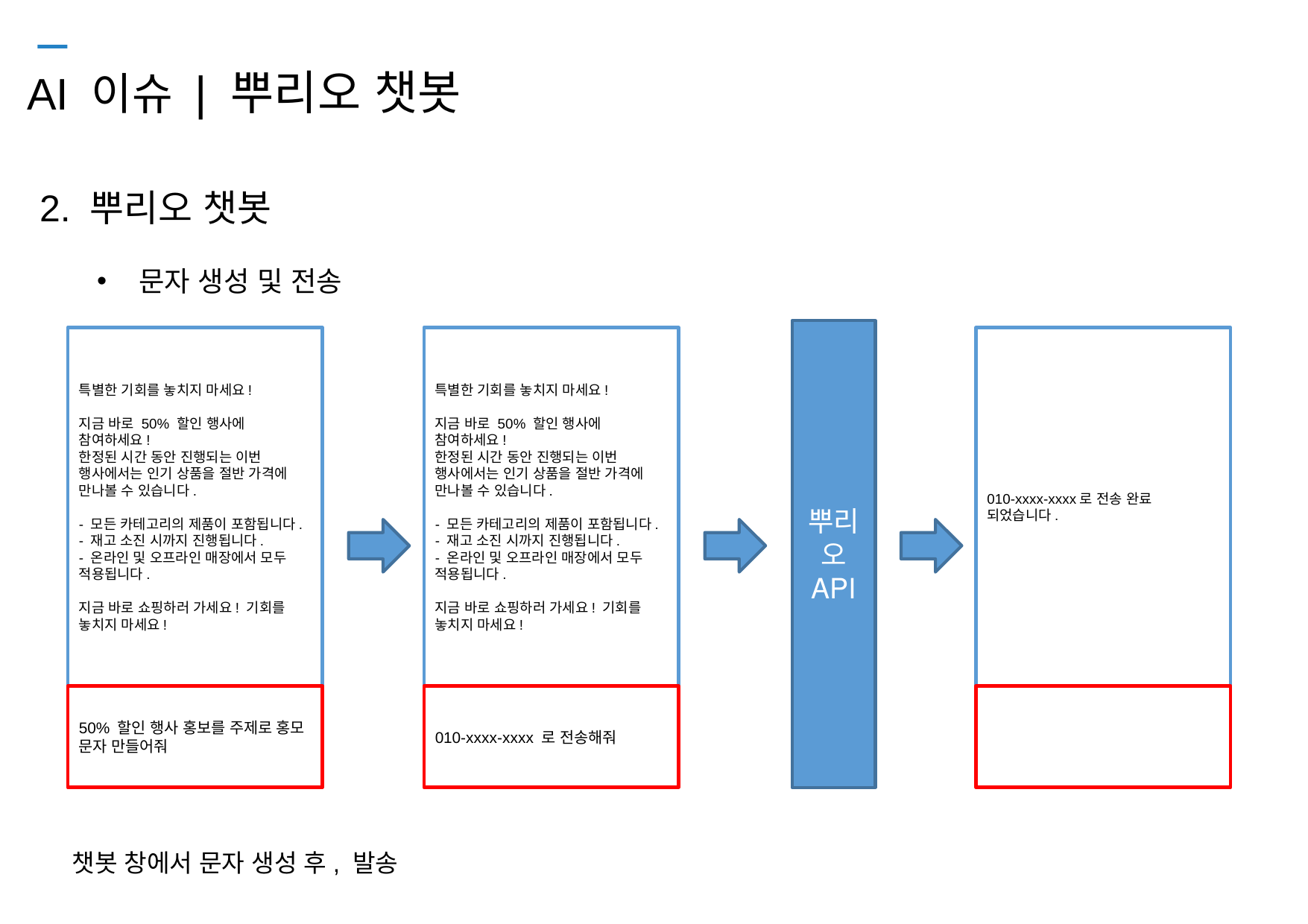

# AI 이슈 | 뿌리오 챗봇
2. 뿌리오 챗봇
문자 생성 및 전송
뿌리오 API
특별한 기회를 놓치지 마세요!

지금 바로 50% 할인 행사에 참여하세요!
한정된 시간 동안 진행되는 이번 행사에서는 인기 상품을 절반 가격에 만나볼 수 있습니다.

- 모든 카테고리의 제품이 포함됩니다.
- 재고 소진 시까지 진행됩니다.
- 온라인 및 오프라인 매장에서 모두 적용됩니다.

지금 바로 쇼핑하러 가세요! 기회를 놓치지 마세요!
특별한 기회를 놓치지 마세요!

지금 바로 50% 할인 행사에 참여하세요!
한정된 시간 동안 진행되는 이번 행사에서는 인기 상품을 절반 가격에 만나볼 수 있습니다.

- 모든 카테고리의 제품이 포함됩니다.
- 재고 소진 시까지 진행됩니다.
- 온라인 및 오프라인 매장에서 모두 적용됩니다.

지금 바로 쇼핑하러 가세요! 기회를 놓치지 마세요!
010-xxxx-xxxx로 전송 완료 되었습니다.

50% 할인 행사 홍보를 주제로 홍모 문자 만들어줘
010-xxxx-xxxx 로 전송해줘

챗봇 창에서 문자 생성 후, 발송